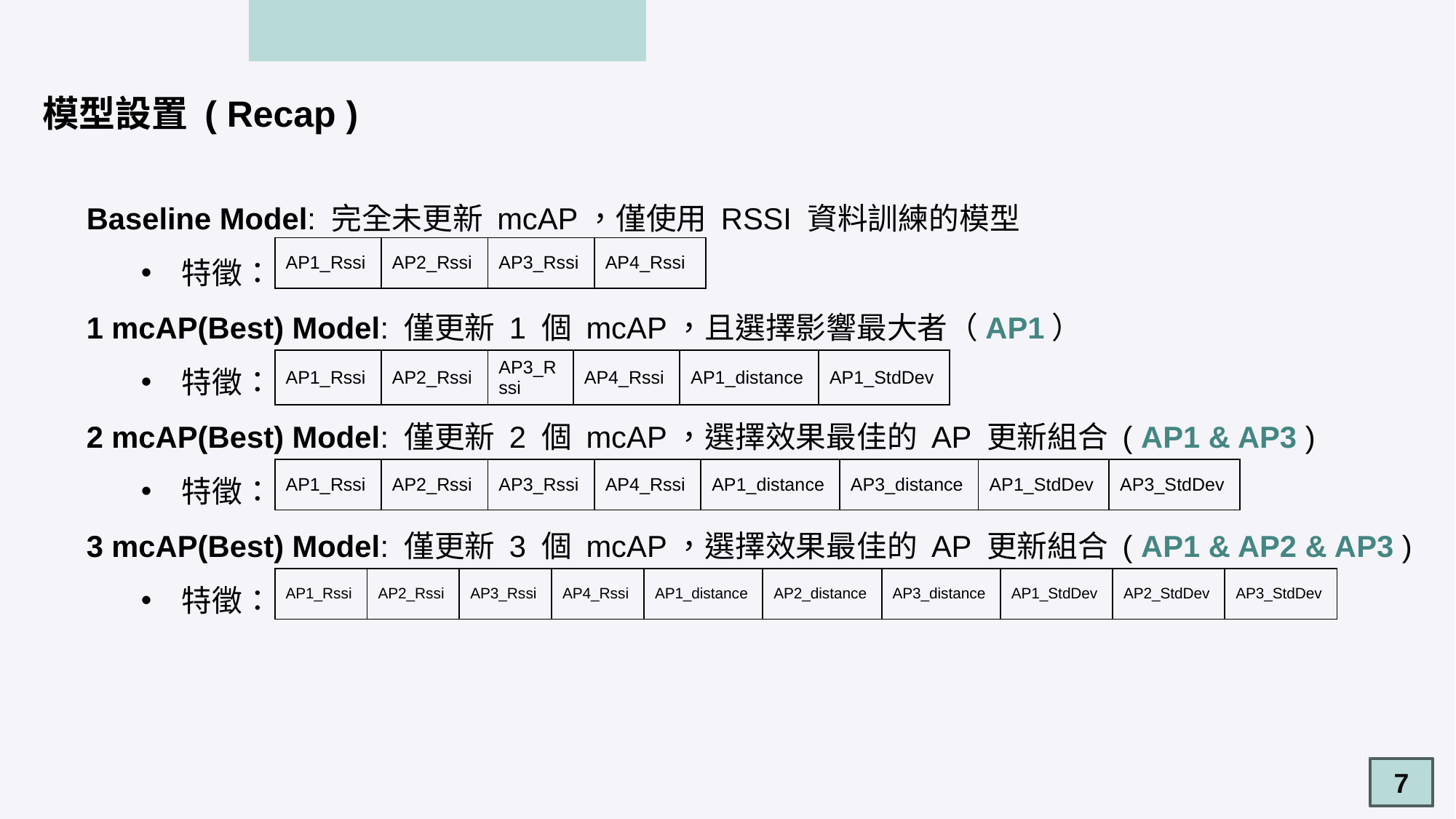

模型設置 ( Recap )
Baseline Model: 完全未更新 mcAP，僅使用 RSSI 資料訓練的模型
特徵：
1 mcAP(Best) Model: 僅更新 1 個 mcAP，且選擇影響最大者（AP1）
特徵：
2 mcAP(Best) Model: 僅更新 2 個 mcAP，選擇效果最佳的 AP 更新組合 ( AP1 & AP3 )
特徵：
3 mcAP(Best) Model: 僅更新 3 個 mcAP，選擇效果最佳的 AP 更新組合 ( AP1 & AP2 & AP3 )
特徵：
| AP1\_Rssi | AP2\_Rssi | AP3\_Rssi | AP4\_Rssi |
| --- | --- | --- | --- |
| AP1\_Rssi | AP2\_Rssi | AP3\_Rssi | AP4\_Rssi | AP1\_distance | AP1\_StdDev |
| --- | --- | --- | --- | --- | --- |
| AP1\_Rssi | AP2\_Rssi | AP3\_Rssi | AP4\_Rssi | AP1\_distance | AP3\_distance | AP1\_StdDev | AP3\_StdDev |
| --- | --- | --- | --- | --- | --- | --- | --- |
| AP1\_Rssi | AP2\_Rssi | AP3\_Rssi | AP4\_Rssi | AP1\_distance | AP2\_distance | AP3\_distance | AP1\_StdDev | AP2\_StdDev | AP3\_StdDev |
| --- | --- | --- | --- | --- | --- | --- | --- | --- | --- |
7